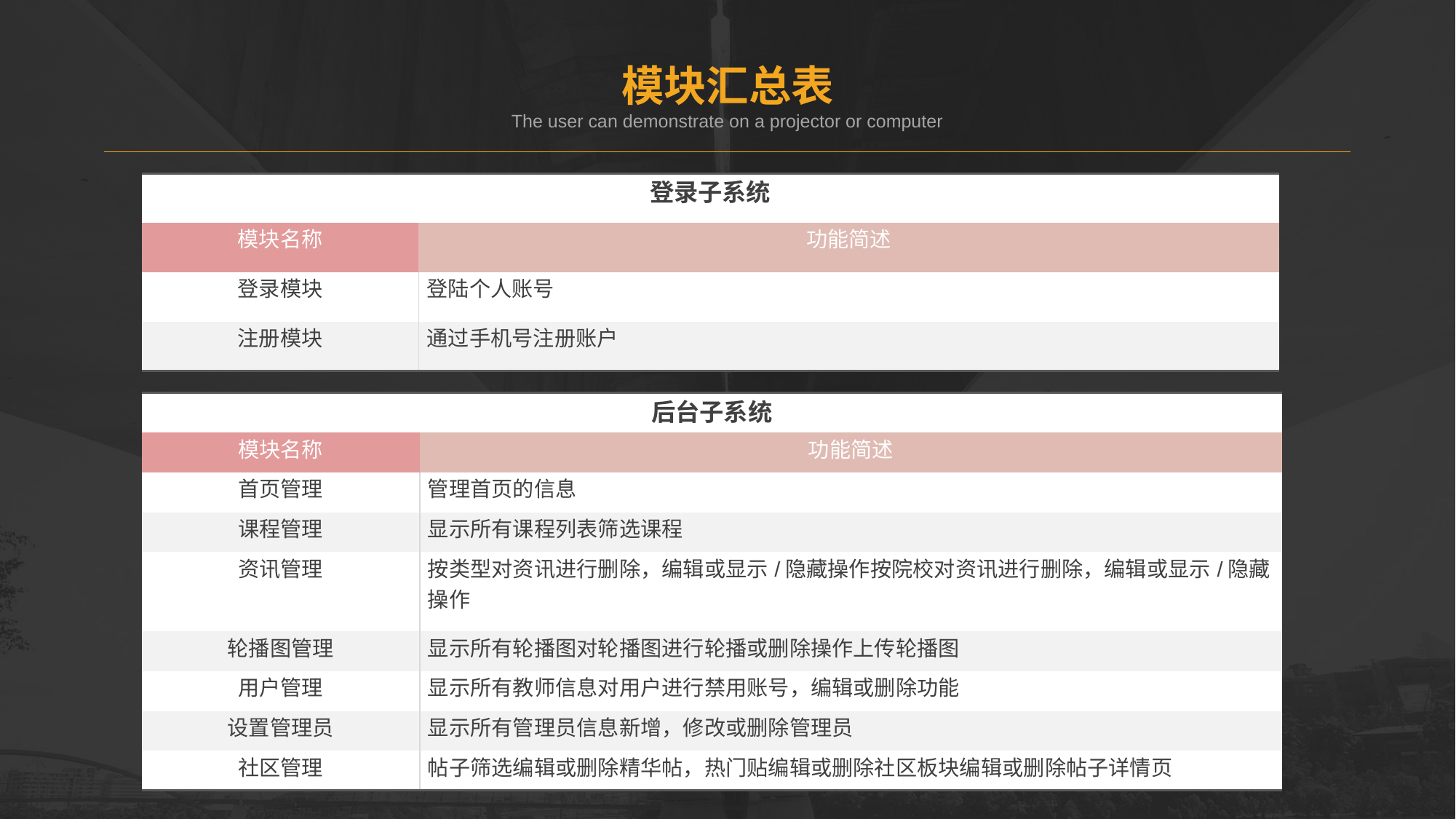

模块汇总表
The user can demonstrate on a projector or computer
| 登录子系统 |  |
| --- | --- |
| 模块名称 | 功能简述 |
| 登录模块 | 登陆个人账号 |
| 注册模块 | 通过手机号注册账户 |
| 后台子系统 |  |
| --- | --- |
| 模块名称 | 功能简述 |
| 首页管理 | 管理首页的信息 |
| 课程管理 | 显示所有课程列表筛选课程 |
| 资讯管理 | 按类型对资讯进行删除，编辑或显示/隐藏操作按院校对资讯进行删除，编辑或显示/隐藏操作 |
| 轮播图管理 | 显示所有轮播图对轮播图进行轮播或删除操作上传轮播图 |
| 用户管理 | 显示所有教师信息对用户进行禁用账号，编辑或删除功能 |
| 设置管理员 | 显示所有管理员信息新增，修改或删除管理员 |
| 社区管理 | 帖子筛选编辑或删除精华帖，热门贴编辑或删除社区板块编辑或删除帖子详情页 |